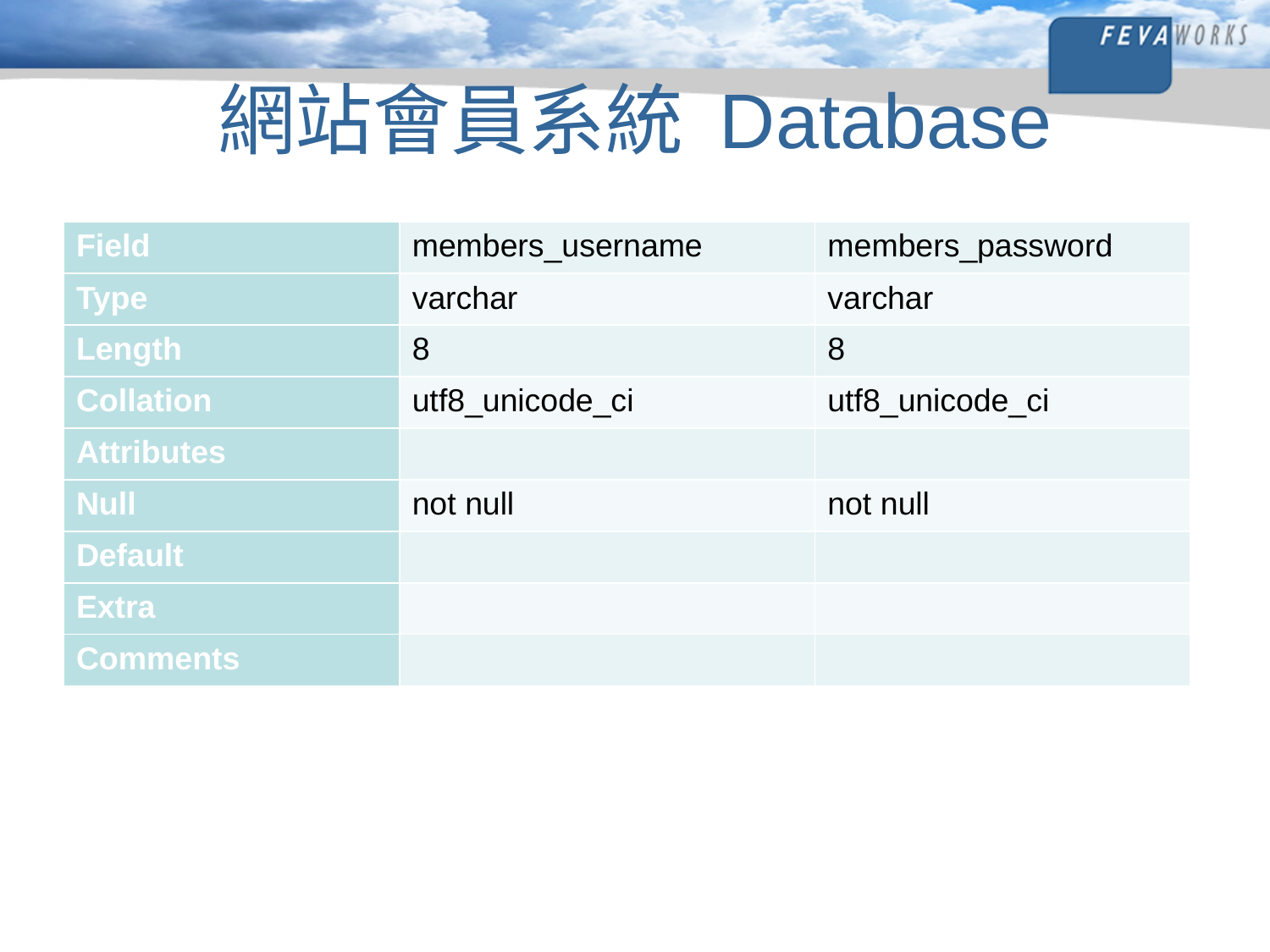

# 網站會員系統 Database
| Field | members\_username | members\_password |
| --- | --- | --- |
| Type | varchar | varchar |
| Length | 8 | 8 |
| Collation | utf8\_unicode\_ci | utf8\_unicode\_ci |
| Attributes |  |  |
| Null | not null | not null |
| Default |  |  |
| Extra |  |  |
| Comments |  |  |